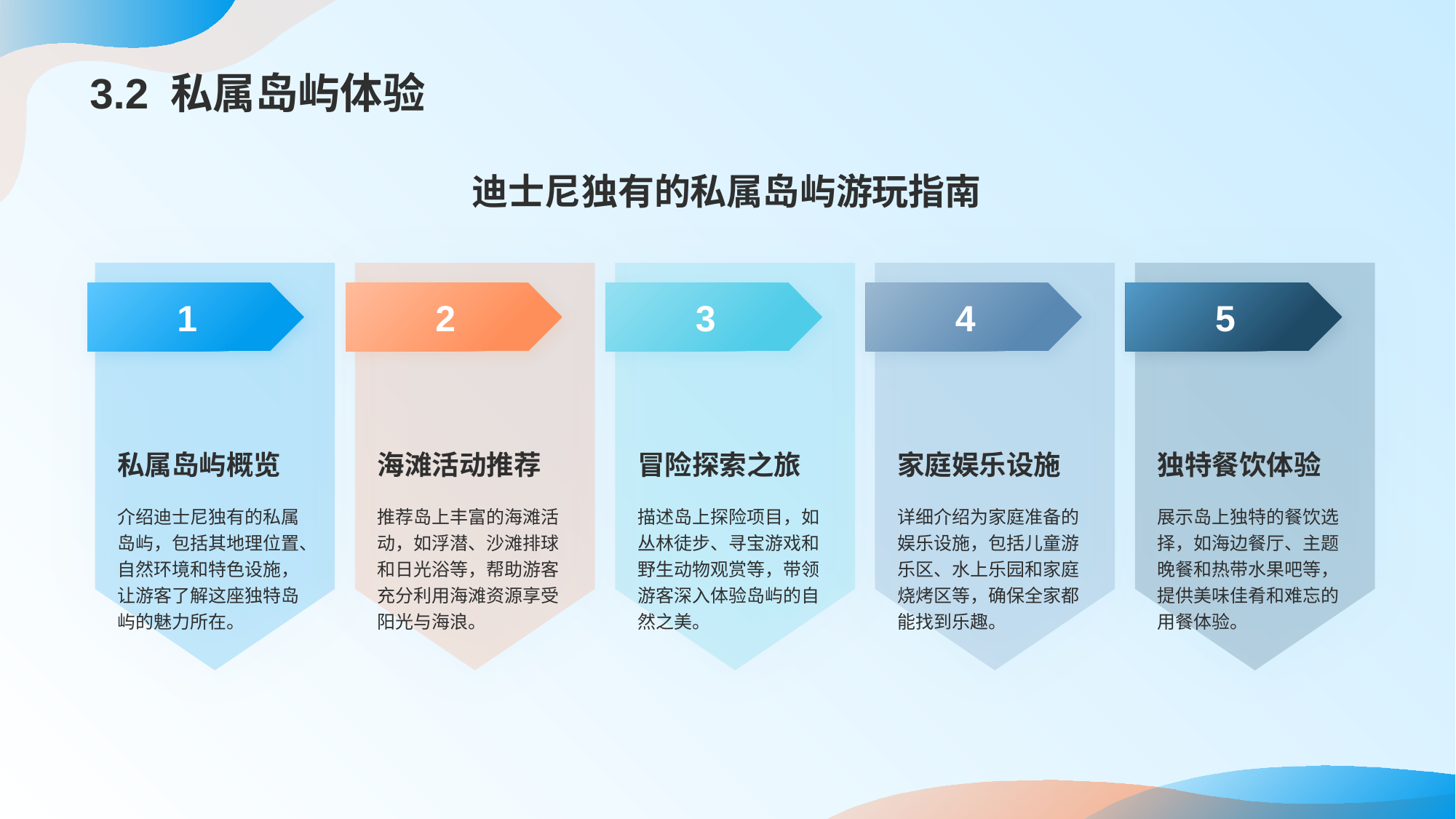

# 3.2 私属岛屿体验
迪士尼独有的私属岛屿游玩指南

1
私属岛屿概览
介绍迪士尼独有的私属岛屿，包括其地理位置、自然环境和特色设施，让游客了解这座独特岛屿的魅力所在。

2
海滩活动推荐
推荐岛上丰富的海滩活动，如浮潜、沙滩排球和日光浴等，帮助游客充分利用海滩资源享受阳光与海浪。

3
冒险探索之旅
描述岛上探险项目，如丛林徒步、寻宝游戏和野生动物观赏等，带领游客深入体验岛屿的自然之美。

4
家庭娱乐设施
详细介绍为家庭准备的娱乐设施，包括儿童游乐区、水上乐园和家庭烧烤区等，确保全家都能找到乐趣。

5
独特餐饮体验
展示岛上独特的餐饮选择，如海边餐厅、主题晚餐和热带水果吧等，提供美味佳肴和难忘的用餐体验。